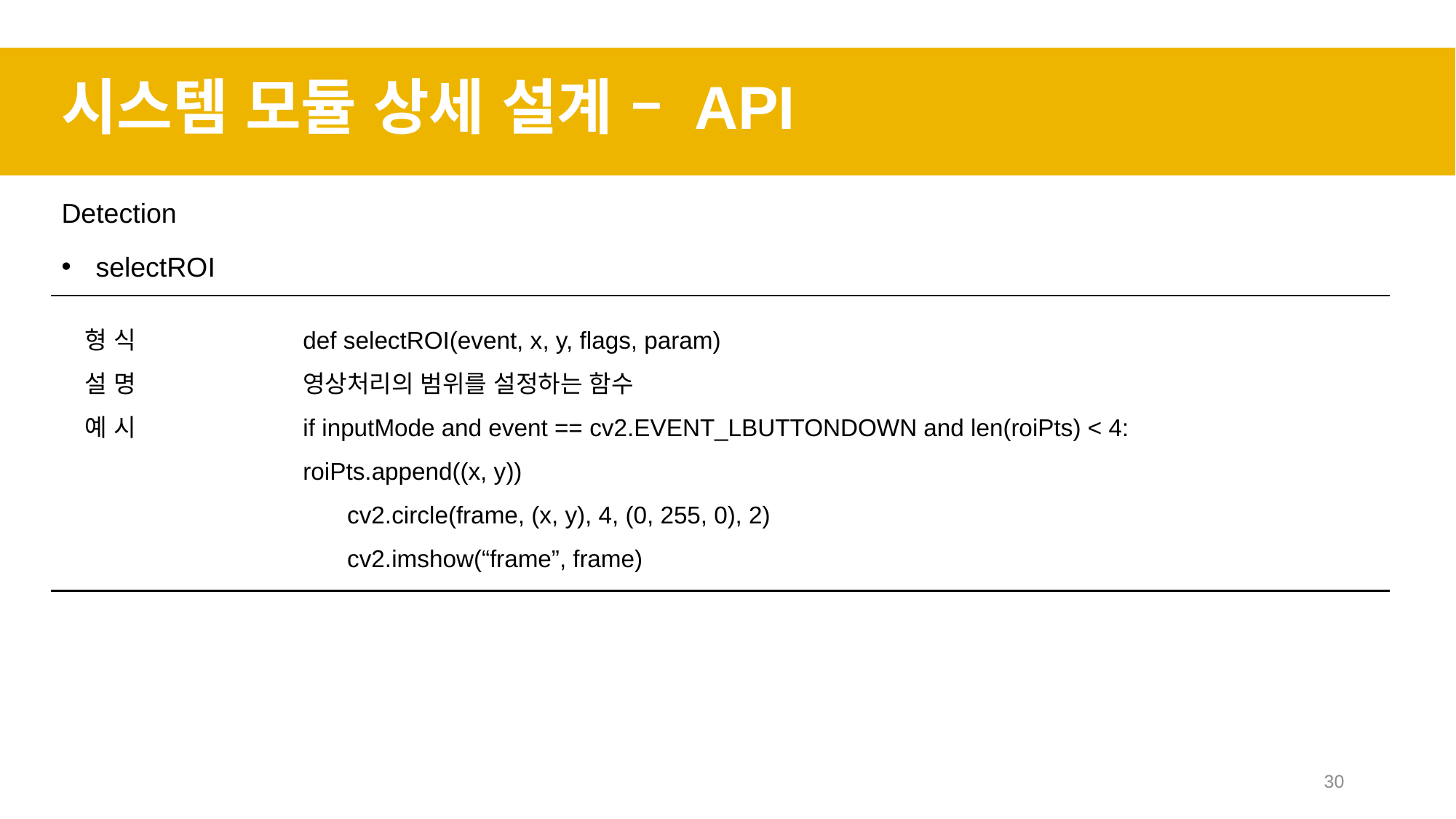

시스템 모듈 상세 설계 – API
Detection
selectROI
형 식		def selectROI(event, x, y, flags, param)
설 명		영상처리의 범위를 설정하는 함수
예 시		if inputMode and event == cv2.EVENT_LBUTTONDOWN and len(roiPts) < 4:
                          	roiPts.append((x, y))
                                       cv2.circle(frame, (x, y), 4, (0, 255, 0), 2)
                                       cv2.imshow(“frame”, frame)
30